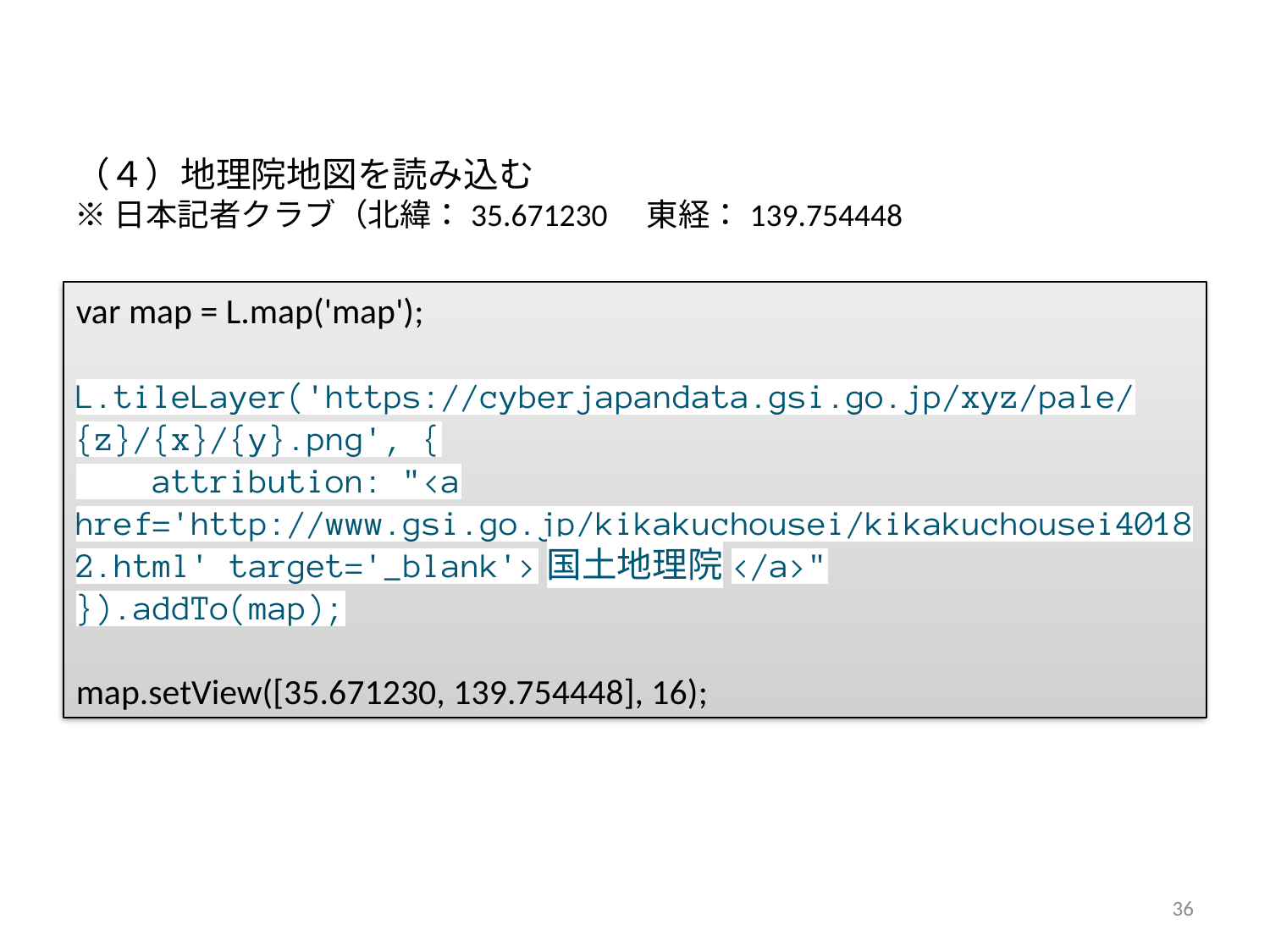

（４）地理院地図を読み込む
※日本記者クラブ（北緯：35.671230　東経：139.754448
var map = L.map('map');

L.tileLayer('https://cyberjapandata.gsi.go.jp/xyz/pale/{z}/{x}/{y}.png', {
    attribution: "<a href='http://www.gsi.go.jp/kikakuchousei/kikakuchousei40182.html' target='_blank'>国土地理院</a>"
}).addTo(map);

map.setView([35.671230, 139.754448], 16);
36